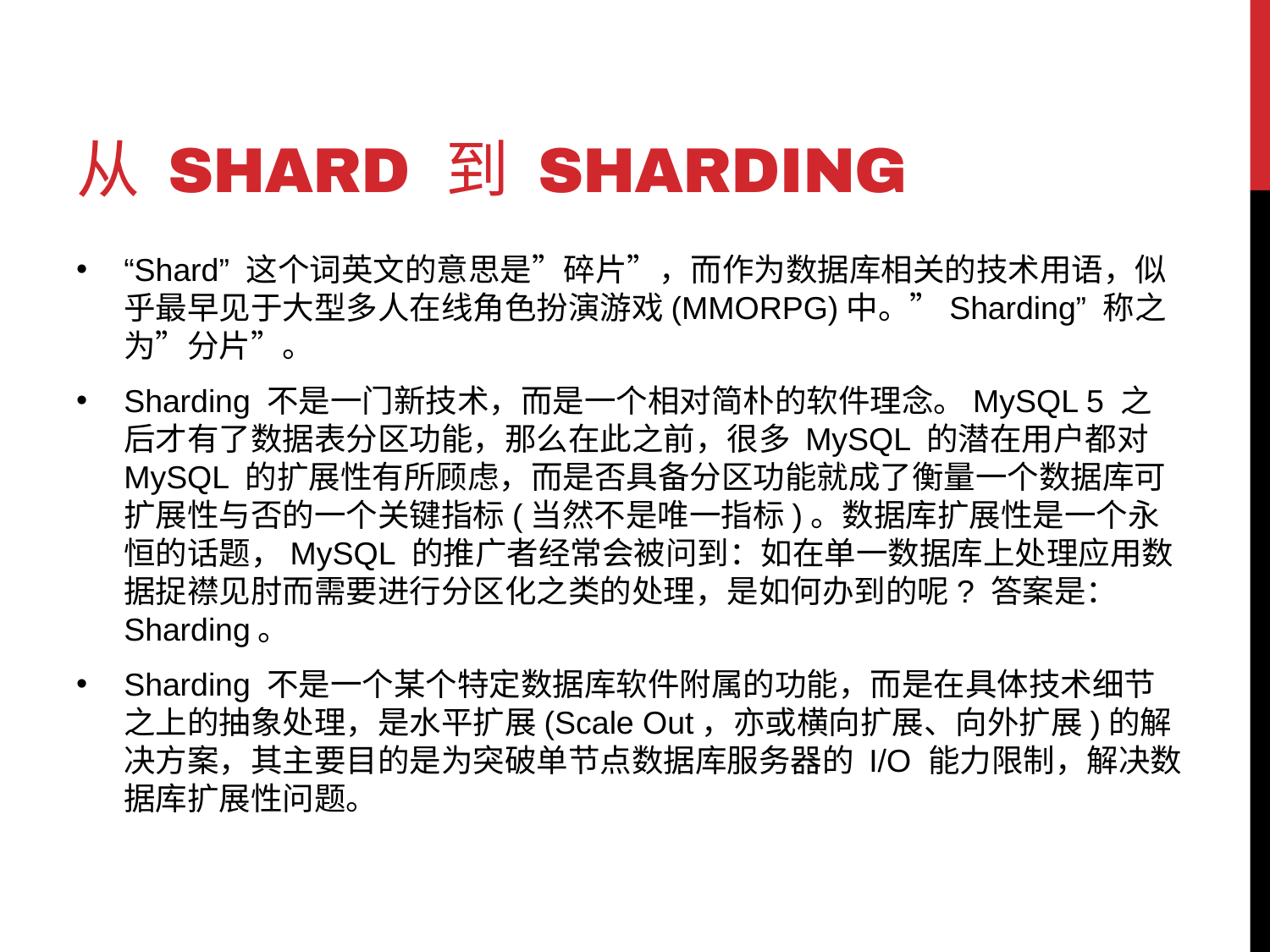

# 从 Shard 到 Sharding
“Shard” 这个词英文的意思是”碎片”，而作为数据库相关的技术用语，似乎最早见于大型多人在线角色扮演游戏(MMORPG)中。”Sharding” 称之为”分片”。
Sharding 不是一门新技术，而是一个相对简朴的软件理念。MySQL 5 之后才有了数据表分区功能，那么在此之前，很多 MySQL 的潜在用户都对 MySQL 的扩展性有所顾虑，而是否具备分区功能就成了衡量一个数据库可扩展性与否的一个关键指标(当然不是唯一指标)。数据库扩展性是一个永恒的话题，MySQL 的推广者经常会被问到：如在单一数据库上处理应用数据捉襟见肘而需要进行分区化之类的处理，是如何办到的呢? 答案是：Sharding。
Sharding 不是一个某个特定数据库软件附属的功能，而是在具体技术细节之上的抽象处理，是水平扩展(Scale Out，亦或横向扩展、向外扩展)的解决方案，其主要目的是为突破单节点数据库服务器的 I/O 能力限制，解决数据库扩展性问题。